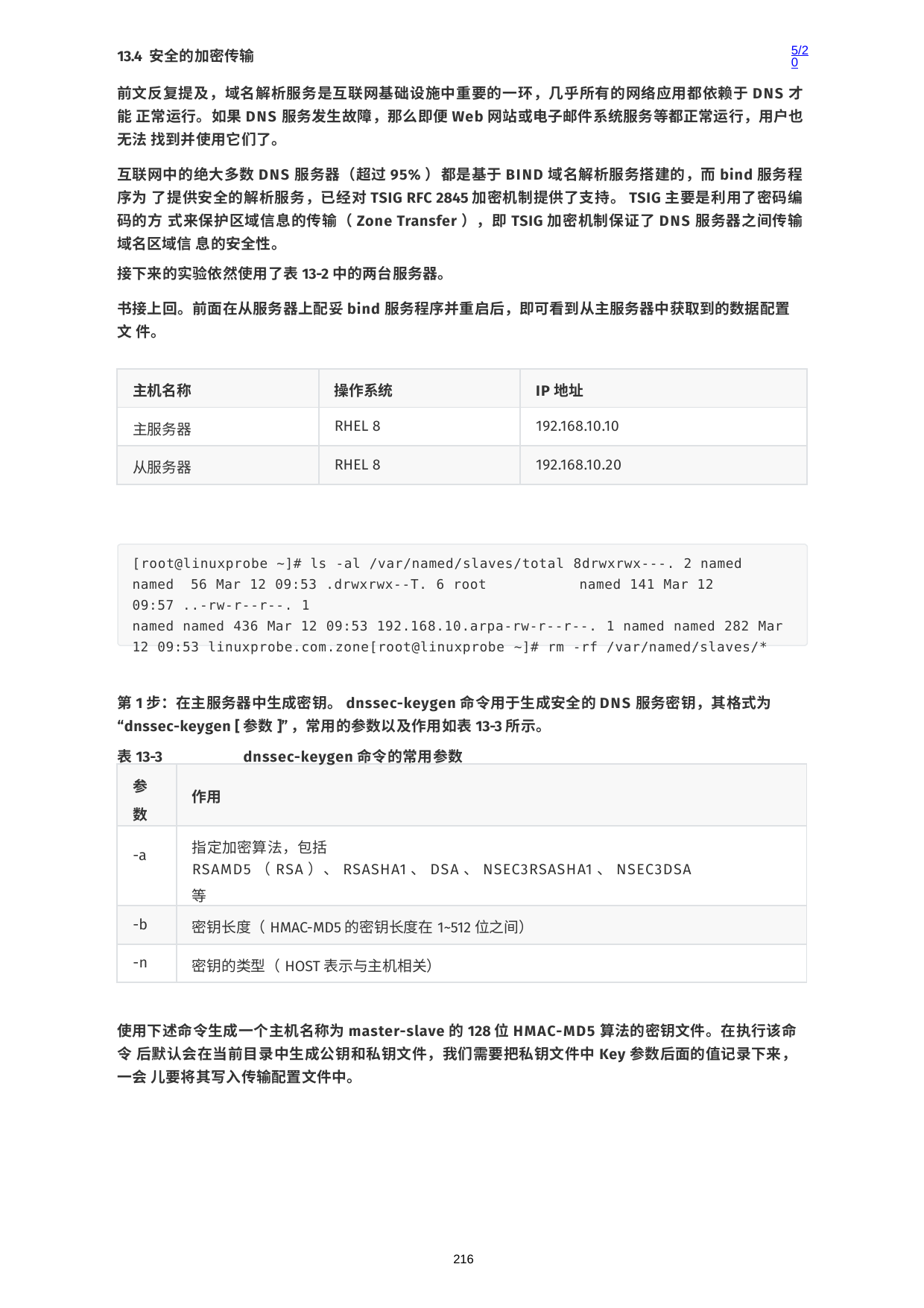

5/20
13.4 安全的加密传输
前文反复提及，域名解析服务是互联网基础设施中重要的一环，几乎所有的网络应用都依赖于DNS才能 正常运行。如果DNS服务发生故障，那么即便Web网站或电子邮件系统服务等都正常运行，用户也无法 找到并使用它们了。
互联网中的绝大多数DNS服务器（超过95%）都是基于BIND域名解析服务搭建的，而bind服务程序为 了提供安全的解析服务，已经对TSIG RFC 2845加密机制提供了支持。TSIG主要是利用了密码编码的方 式来保护区域信息的传输（Zone Transfer），即TSIG加密机制保证了DNS服务器之间传输域名区域信 息的安全性。

接下来的实验依然使用了表13-2中的两台服务器。
书接上回。前面在从服务器上配妥bind服务程序并重启后，即可看到从主服务器中获取到的数据配置文 件。
| 主机名称 | 操作系统 | IP地址 |
| --- | --- | --- |
| 主服务器 | RHEL 8 | 192.168.10.10 |
| 从服务器 | RHEL 8 | 192.168.10.20 |

[root@linuxprobe ~]# ls -al /var/named/slaves/total 8drwxrwx---. 2 named named  56 Mar 12 09:53 .drwxrwx--T. 6 root	named 141 Mar 12 09:57 ..-rw-r--r--. 1
named named 436 Mar 12 09:53 192.168.10.arpa-rw-r--r--. 1 named named 282 Mar
12 09:53 linuxprobe.com.zone[root@linuxprobe ~]# rm -rf /var/named/slaves/*

第1步：在主服务器中生成密钥。dnssec-keygen命令用于生成安全的DNS服务密钥，其格式为
“dnssec-keygen [参数]”，常用的参数以及作用如表13-3所示。

表13-3	dnssec-keygen命令的常用参数
| 参 数 | 作用 |
| --- | --- |
| -a | 指定加密算法，包括RSAMD5（RSA）、RSASHA1、DSA、NSEC3RSASHA1、NSEC3DSA 等 |
| -b | 密钥长度（HMAC-MD5的密钥长度在1~512位之间） |
| -n | 密钥的类型（HOST表示与主机相关） |
使用下述命令生成一个主机名称为master-slave的128位HMAC-MD5算法的密钥文件。在执行该命令 后默认会在当前目录中生成公钥和私钥文件，我们需要把私钥文件中Key参数后面的值记录下来，一会 儿要将其写入传输配置文件中。
216